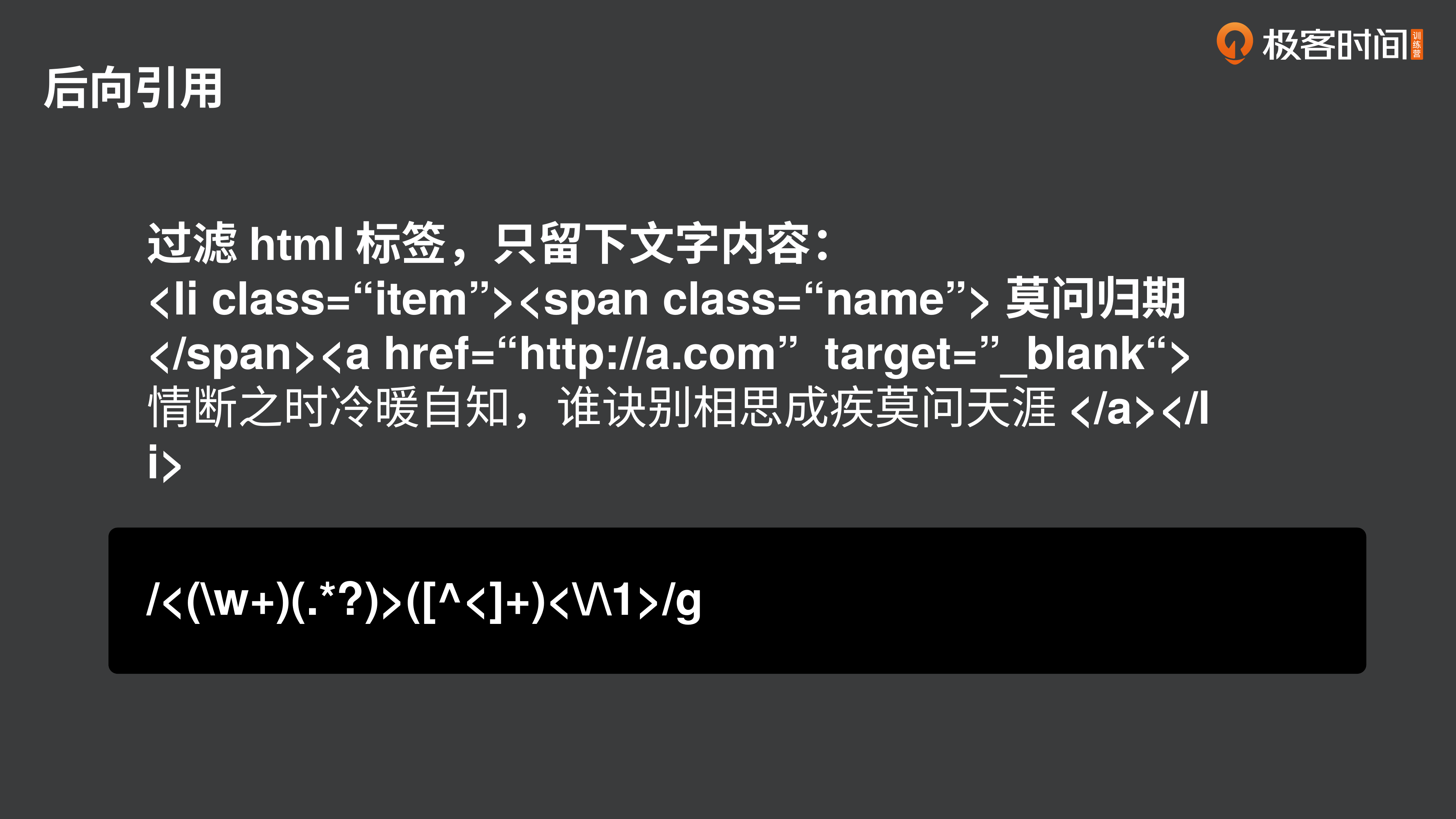

后向引用
过滤html标签，只留下文字内容：
<li class=“item”><span class=“name”>莫问归期</span><a href=“http://a.com”  target=”_blank“>情断之时冷暖自知，谁诀别相思成疾莫问天涯</a></li>

/<(\w+)(.*?)>([^<]+)<\/\1>/g